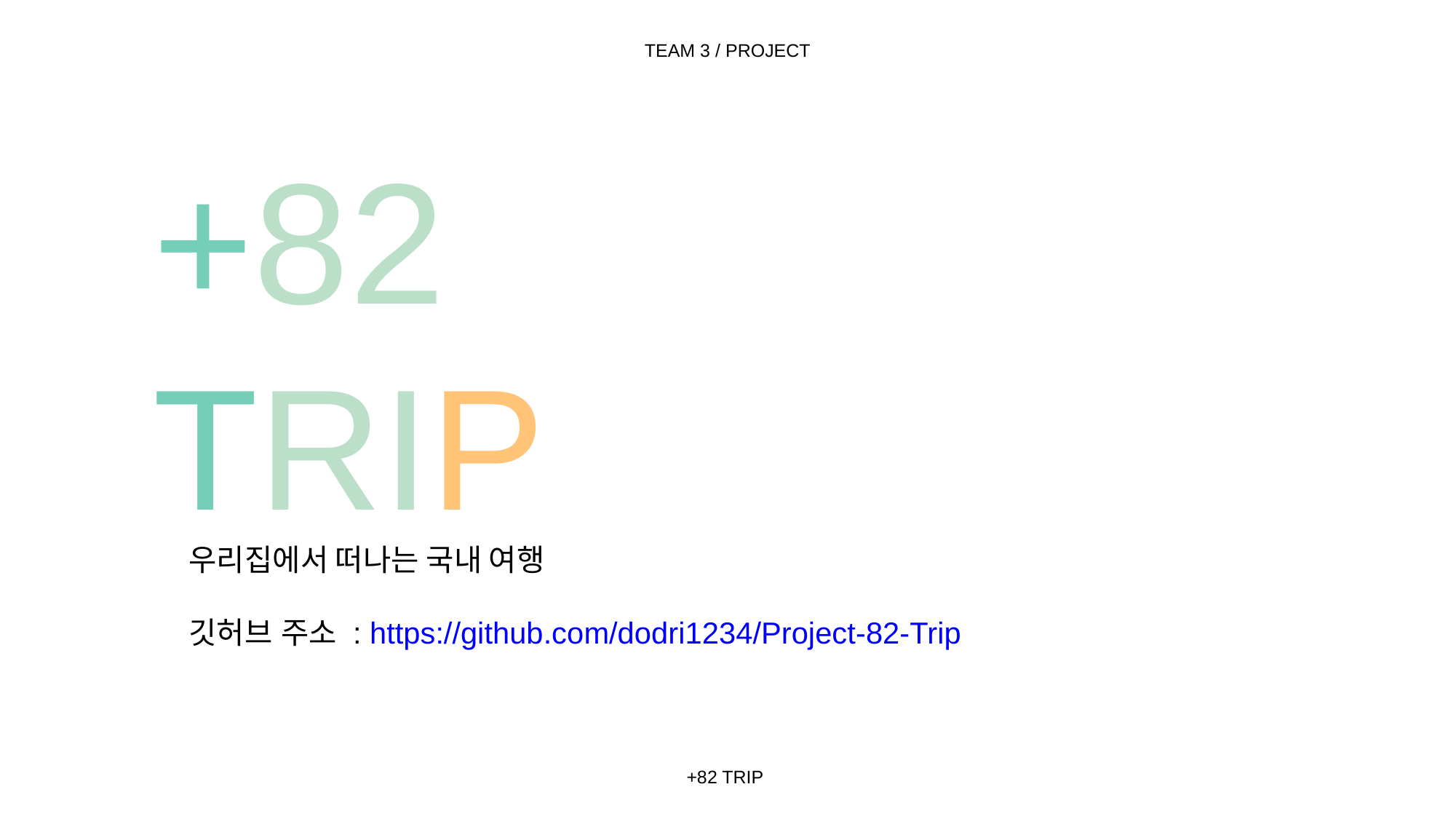

TEAM 3 / PROJECT
+82
TRIP
우리집에서 떠나는 국내 여행

깃허브 주소 : https://github.com/dodri1234/Project-82-Trip
+82 TRIP